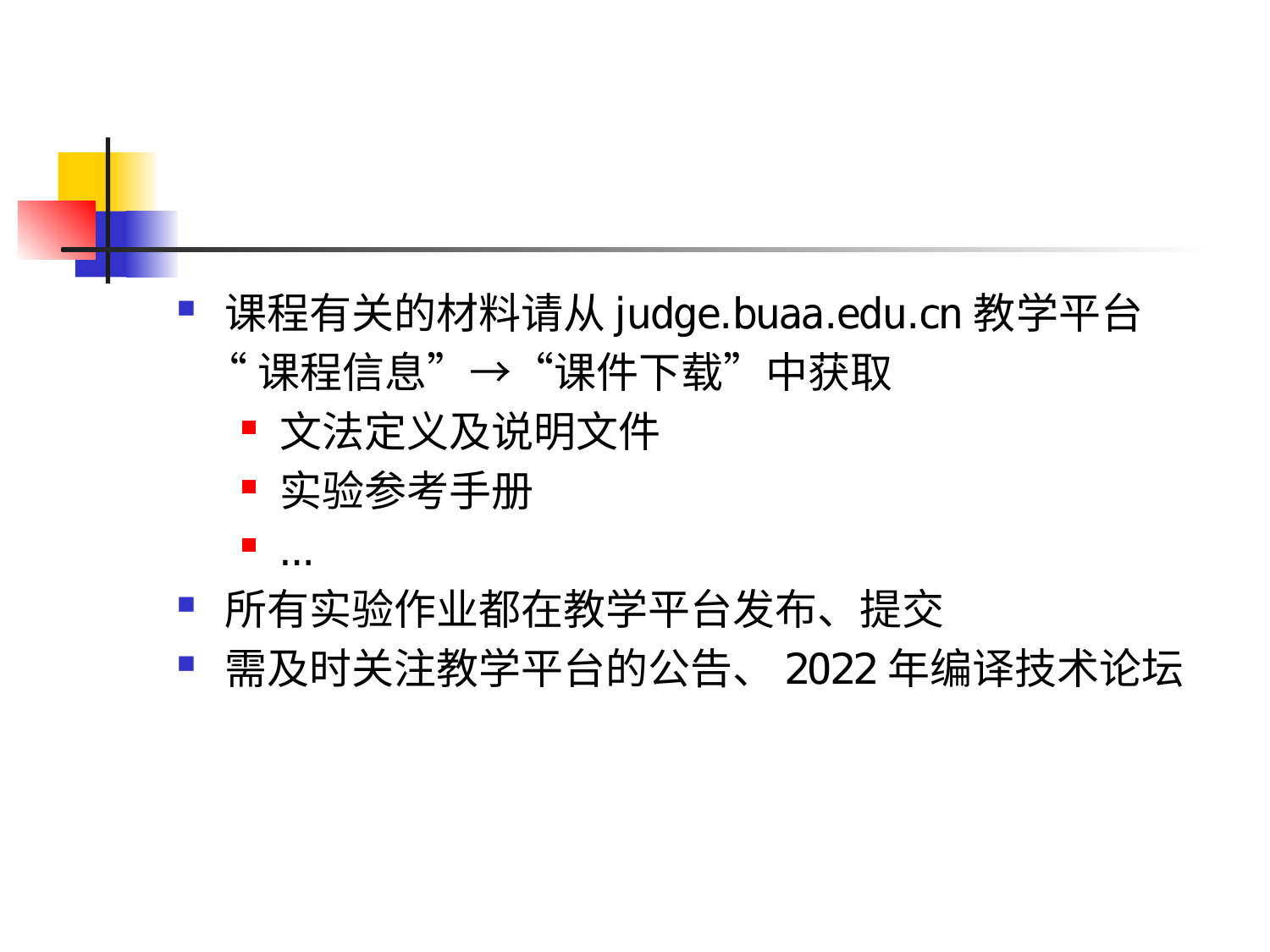

#
课程有关的材料请从judge.buaa.edu.cn教学平台
   “课程信息”→“课件下载”中获取
文法定义及说明文件
实验参考手册
…
所有实验作业都在教学平台发布、提交
需及时关注教学平台的公告、2022年编译技术论坛